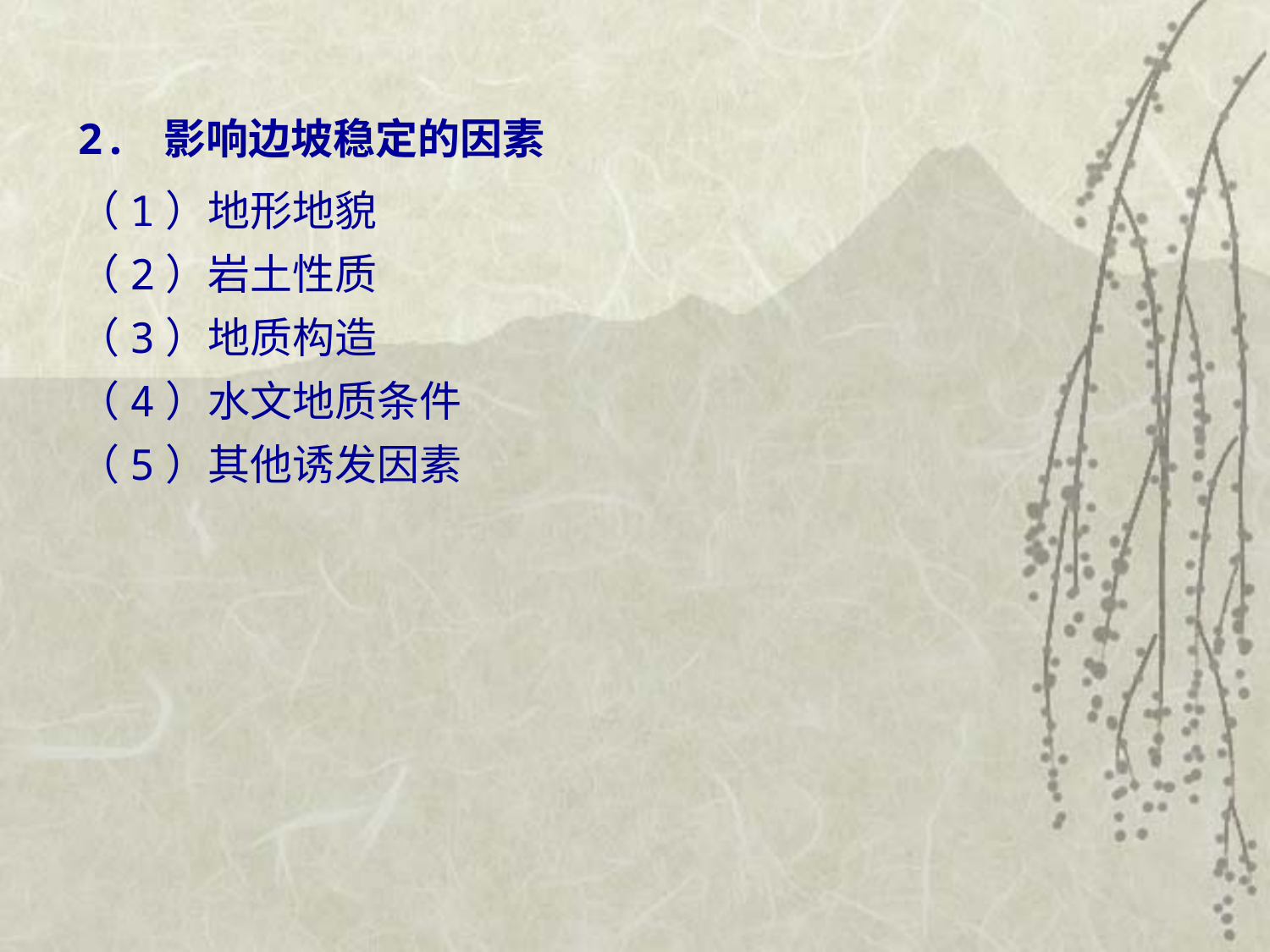

2. 影响边坡稳定的因素
（1）地形地貌
（2）岩土性质
（3）地质构造
（4）水文地质条件
（5）其他诱发因素